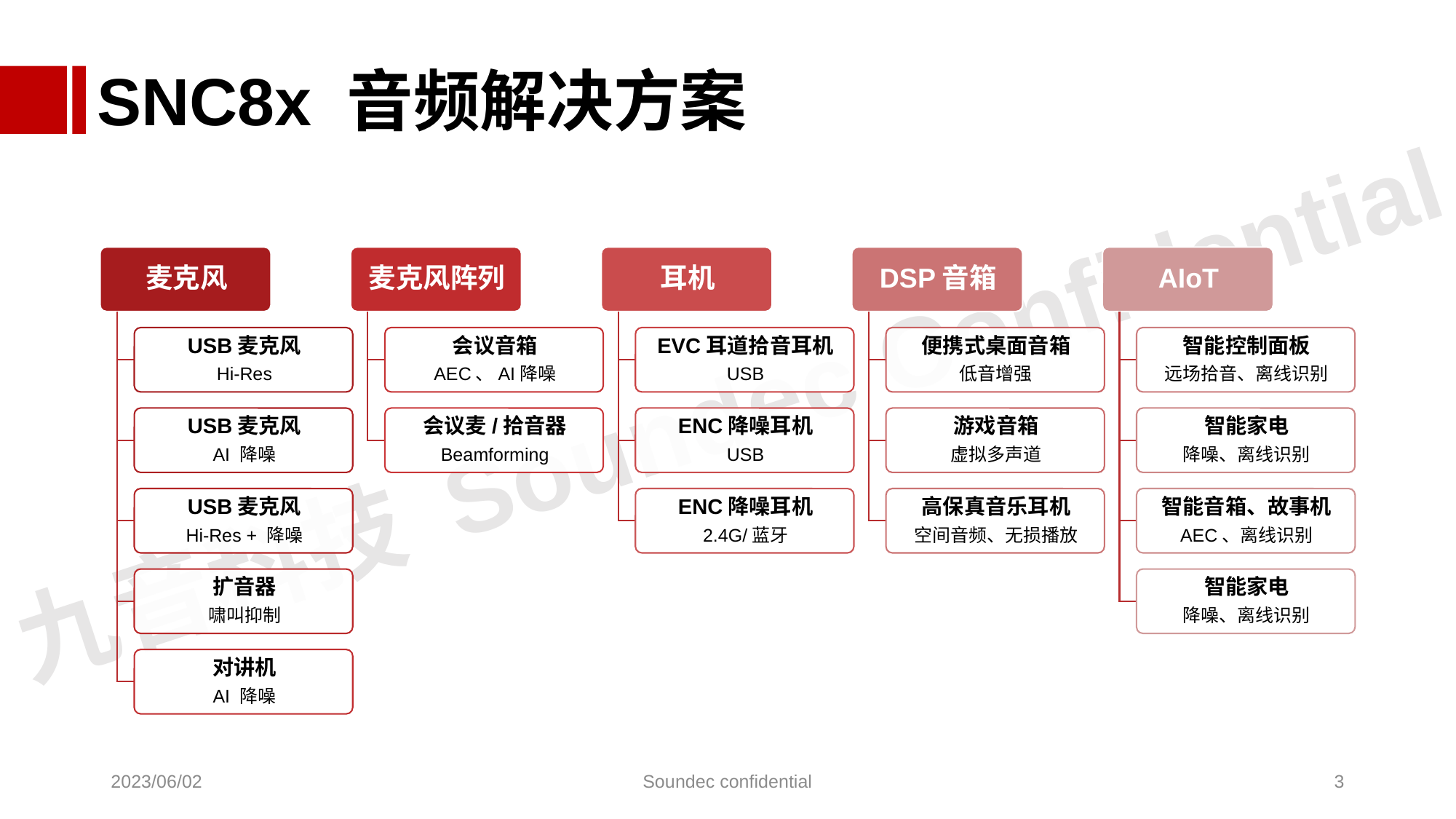

SNC8x 音频解决方案
麦克风
USB麦克风
Hi-Res
USB麦克风
AI 降噪
USB麦克风
Hi-Res + 降噪
扩音器
啸叫抑制
对讲机
AI 降噪
麦克风阵列
会议音箱
AEC、AI降噪
会议麦/拾音器
Beamforming
耳机
EVC耳道拾音耳机
USB
ENC降噪耳机
USB
ENC降噪耳机
2.4G/蓝牙
DSP音箱
便携式桌面音箱
低音增强
游戏音箱
虚拟多声道
高保真音乐耳机
空间音频、无损播放
AIoT
智能控制面板
远场拾音、离线识别
智能家电
降噪、离线识别
智能音箱、故事机
AEC、离线识别
智能家电
降噪、离线识别
2023/06/02
Soundec confidential
3